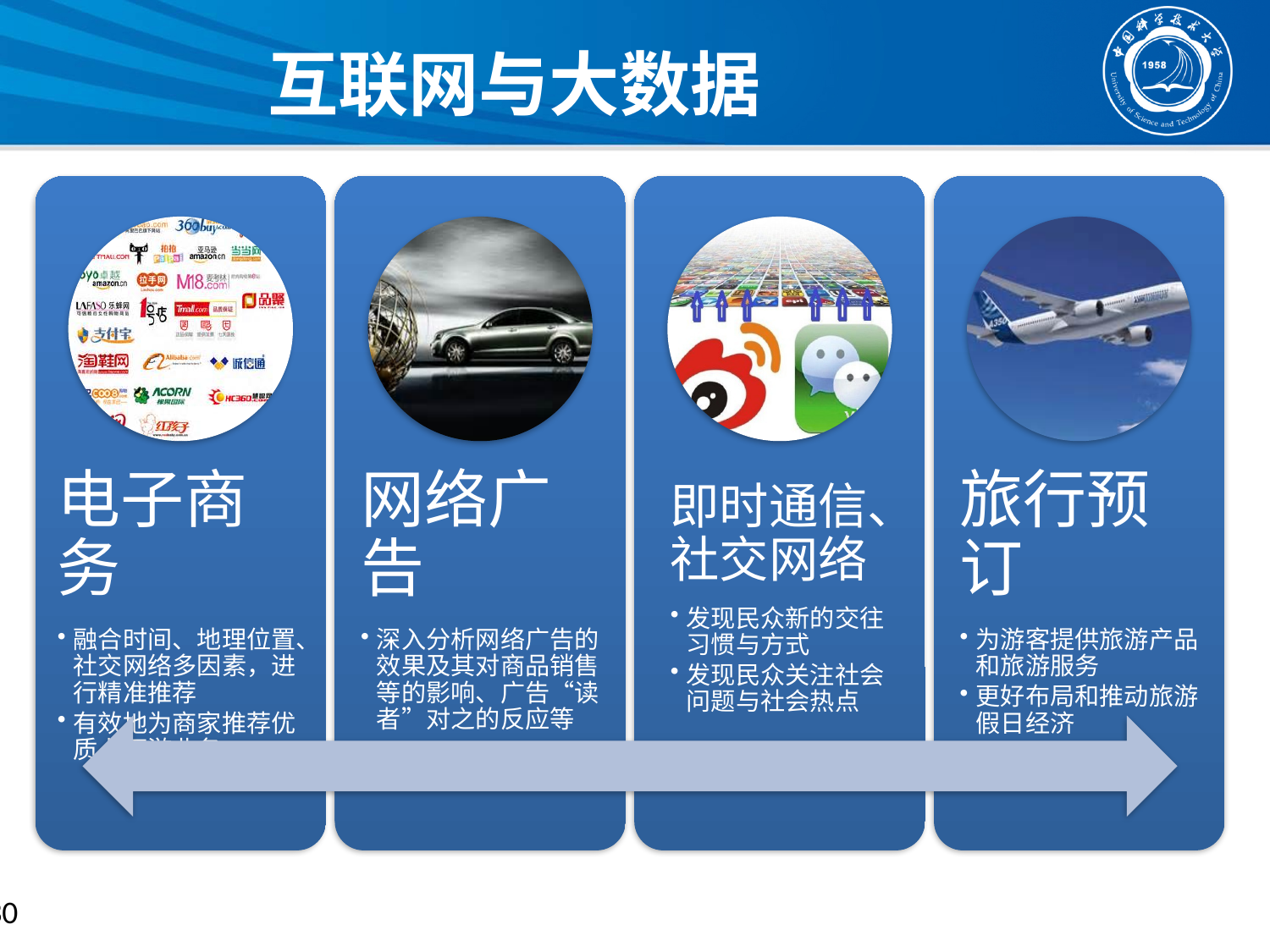

# 互联网与大数据
电子商务
融合时间、地理位置、社交网络多因素，进行精准推荐
有效地为商家推荐优质上下游业务
网络广告
深入分析网络广告的效果及其对商品销售等的影响、广告“读者”对之的反应等
即时通信、社交网络
发现民众新的交往习惯与方式
发现民众关注社会问题与社会热点
旅行预订
为游客提供旅游产品和旅游服务
更好布局和推动旅游假日经济